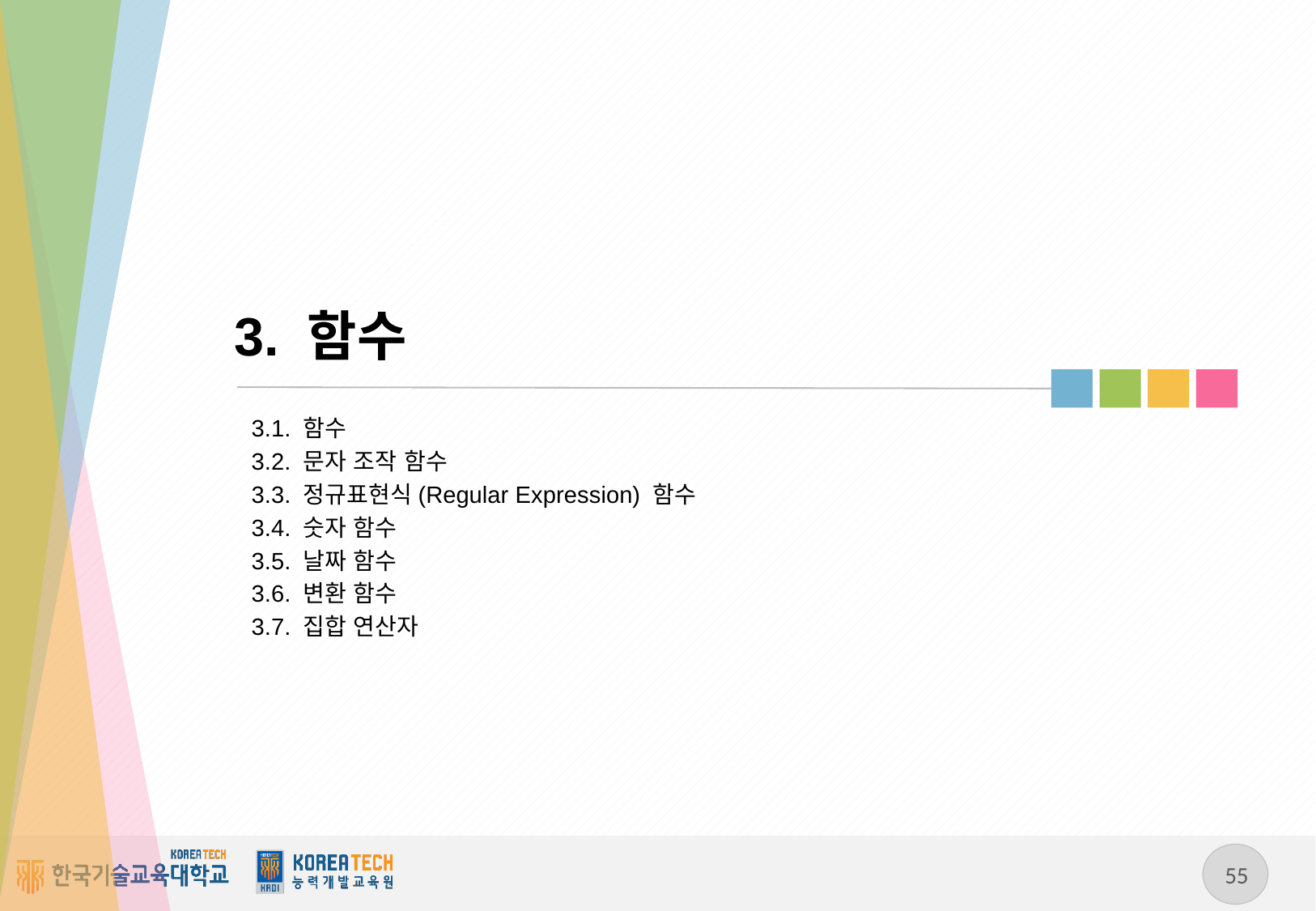

# 3. 함수
3.1. 함수
3.2. 문자 조작 함수
3.3. 정규표현식(Regular Expression) 함수
3.4. 숫자 함수
3.5. 날짜 함수
3.6. 변환 함수
3.7. 집합 연산자